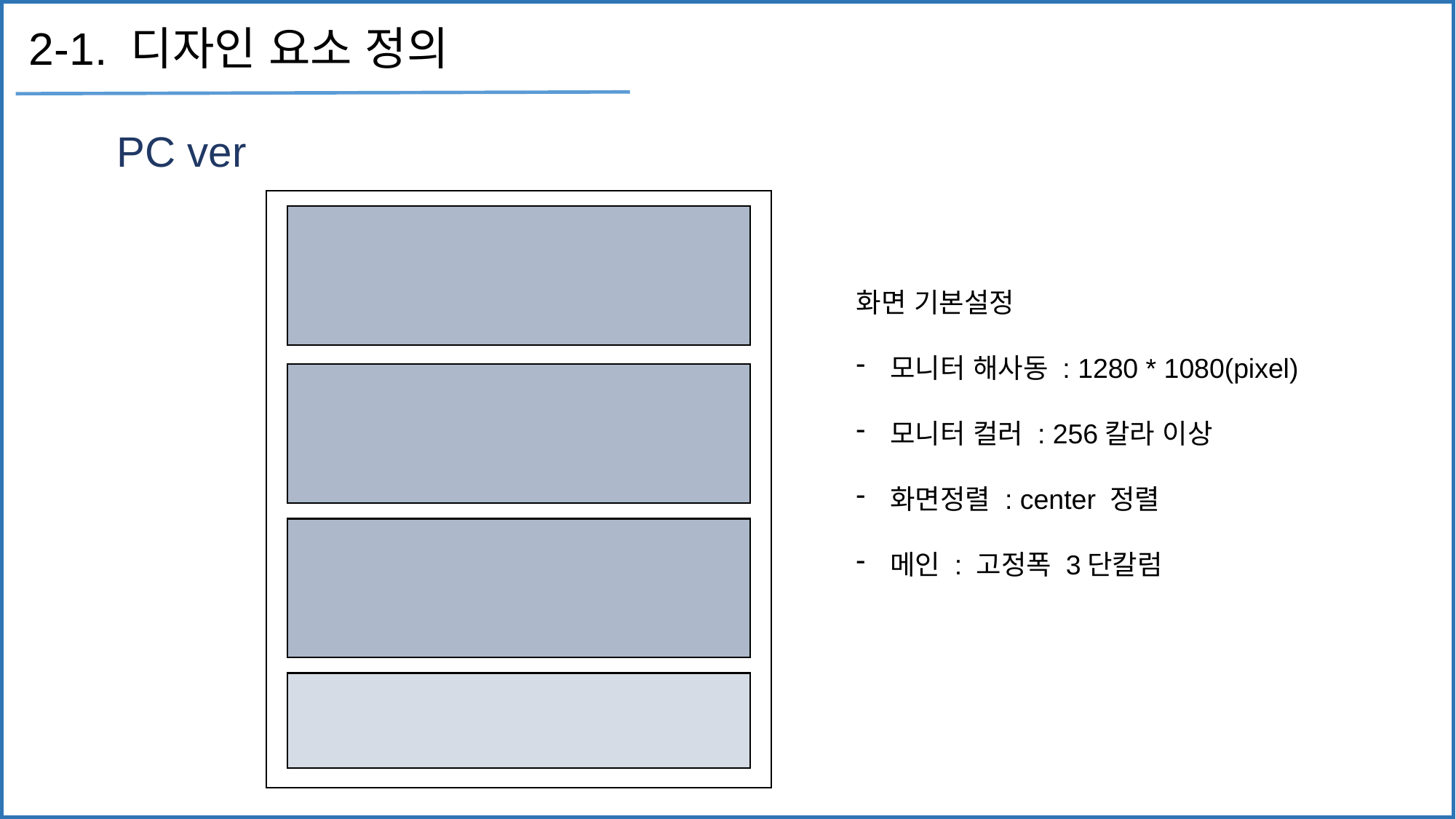

# 2-1. 디자인 요소 정의
PC ver

화면 기본설정

모니터 해사동 : 1280 * 1080(pixel)

모니터 컬러 : 256칼라 이상

화면정렬 : center 정렬

메인 : 고정폭 3단칼럼